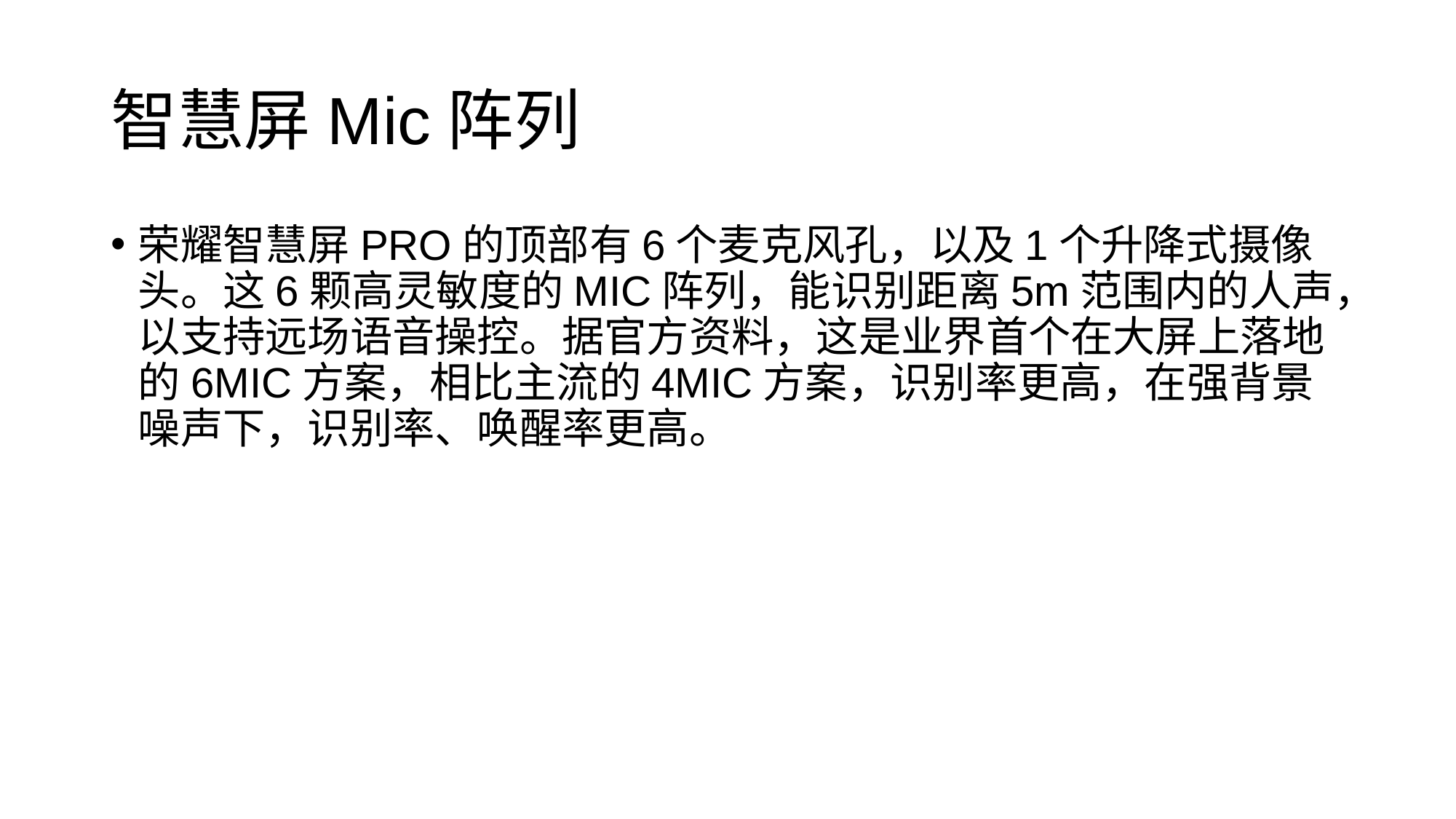

# 智慧屏Mic阵列
荣耀智慧屏PRO的顶部有6个麦克风孔，以及1个升降式摄像头。这6颗高灵敏度的MIC阵列，能识别距离5m范围内的人声，以支持远场语音操控。据官方资料，这是业界首个在大屏上落地的6MIC方案，相比主流的4MIC方案，识别率更高，在强背景噪声下，识别率、唤醒率更高。